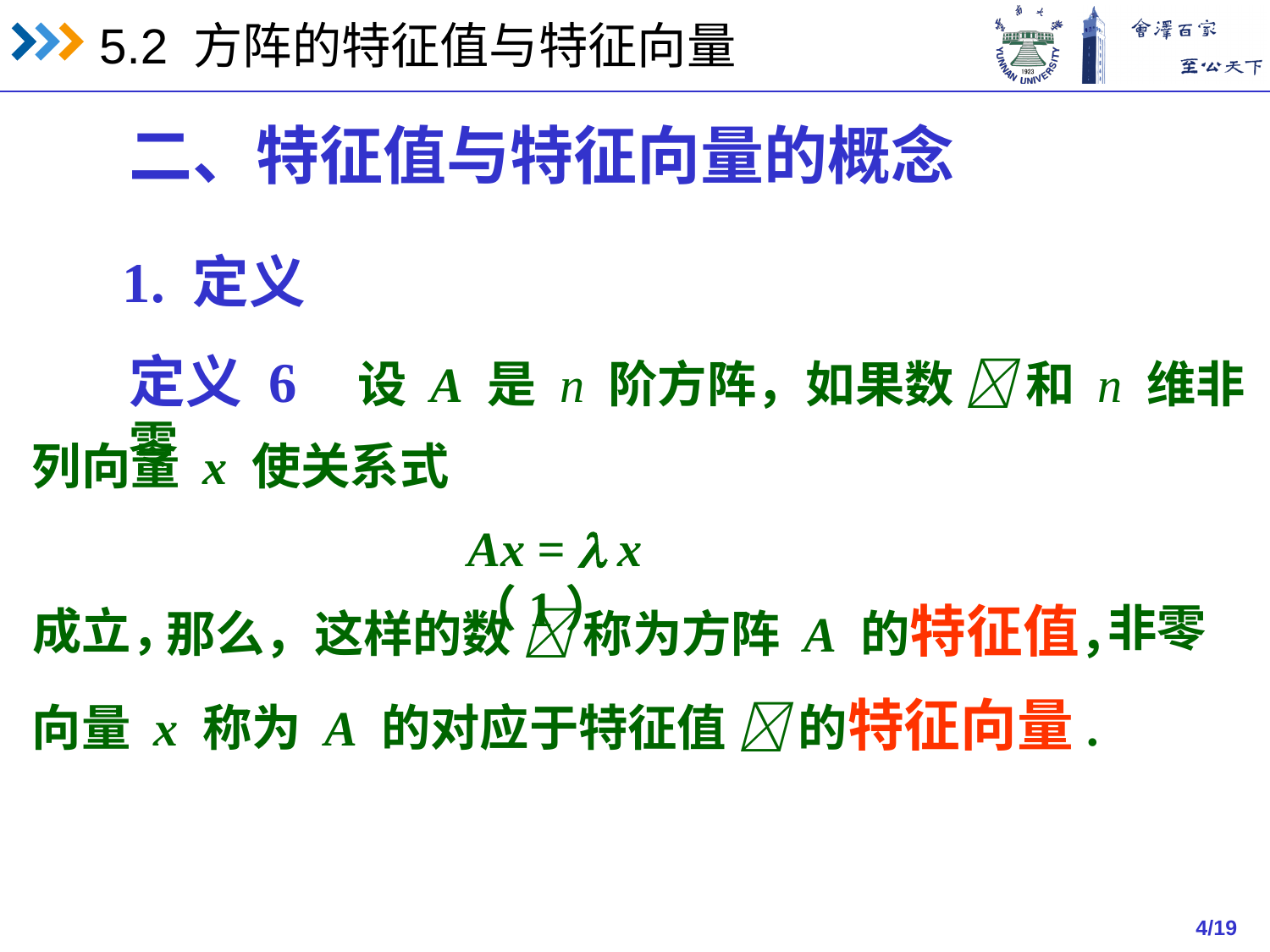

二、特征值与特征向量的概念
1. 定义
定义 6    设 A 是 n 阶方阵，如果数 λ 和 n 维非零
列向量 x 使关系式
Ax = λ x                                   （1）
那么，这样的数 λ 称为方阵 A 的特征值，
非零
成立，
向量 x 称为 A 的对应于特征值 λ 的特征向量.